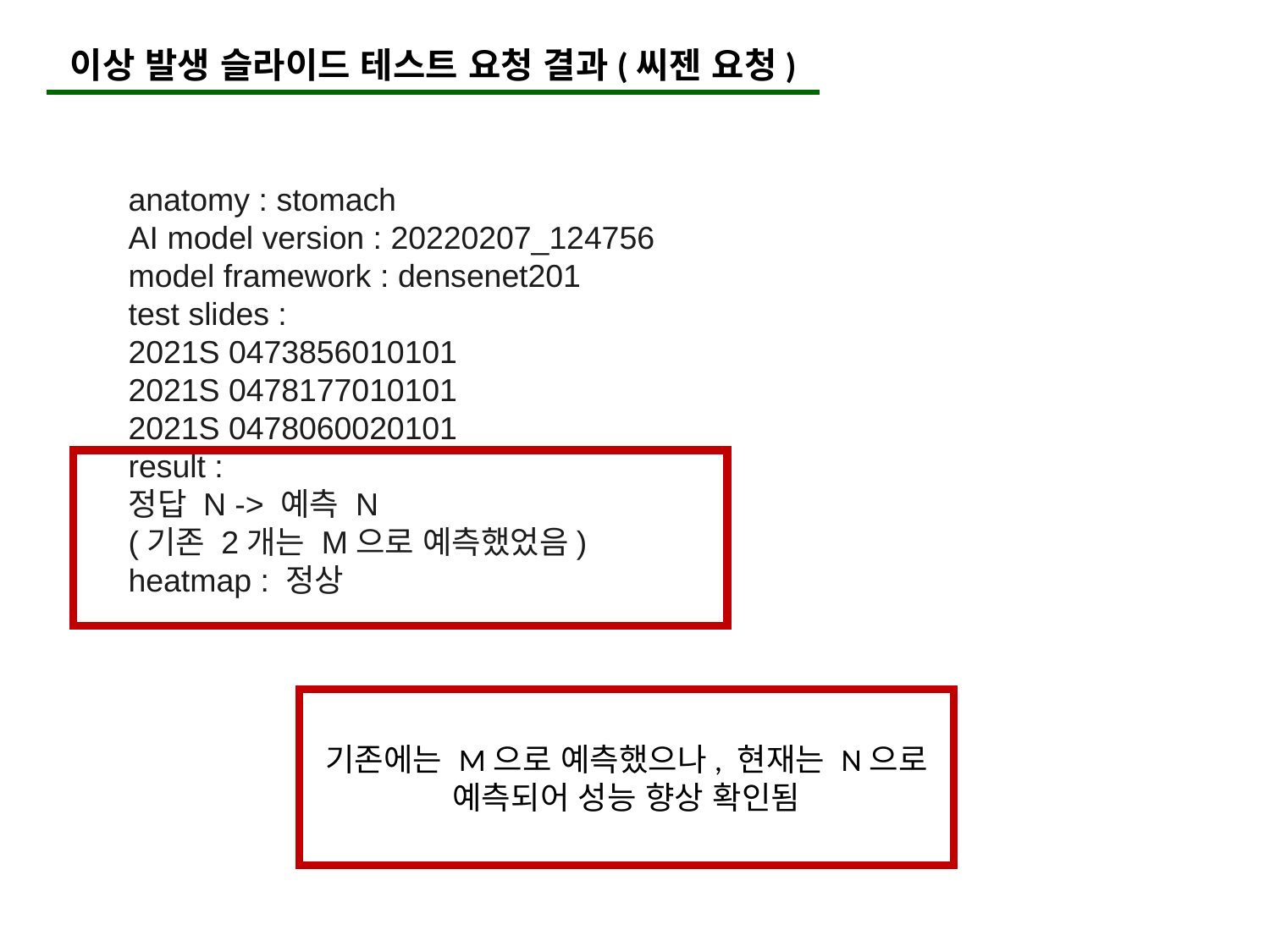

이상 발생 슬라이드 테스트 요청 결과(씨젠 요청)
anatomy : stomach
AI model version : 20220207_124756
model framework : densenet201
test slides :
2021S 0473856010101
2021S 0478177010101
2021S 0478060020101
result :
정답 N -> 예측 N
(기존 2개는 M으로 예측했었음)
heatmap : 정상

기존에는 M으로 예측했으나, 현재는 N으로 예측되어 성능 향상 확인됨